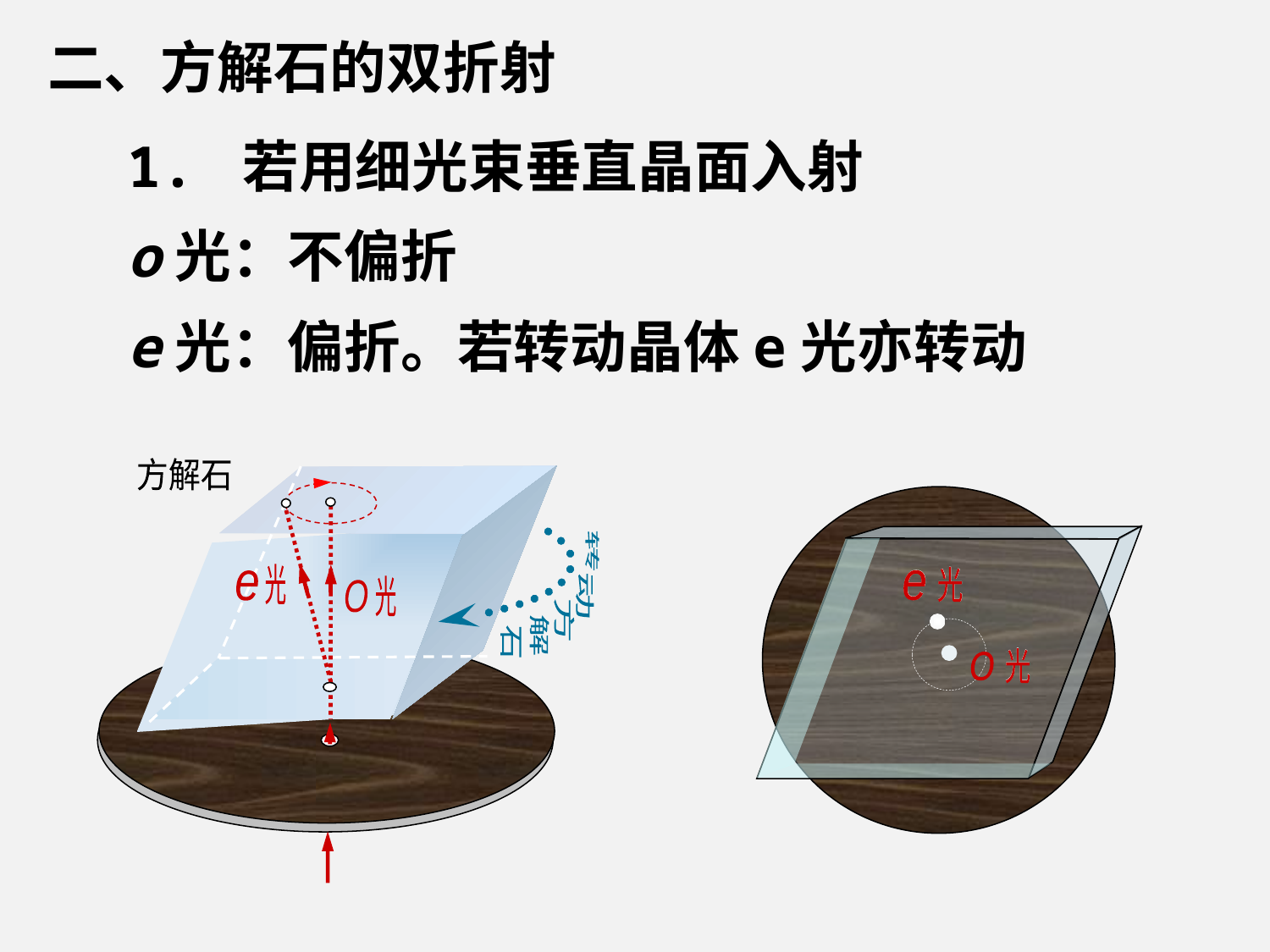

二、方解石的双折射
1. 若用细光束垂直晶面入射
o光：不偏折
e光：偏折。若转动晶体e光亦转动
方解石

转

光

e
光
O
动
方
解
石

光
e
光
e

光
光
O
O